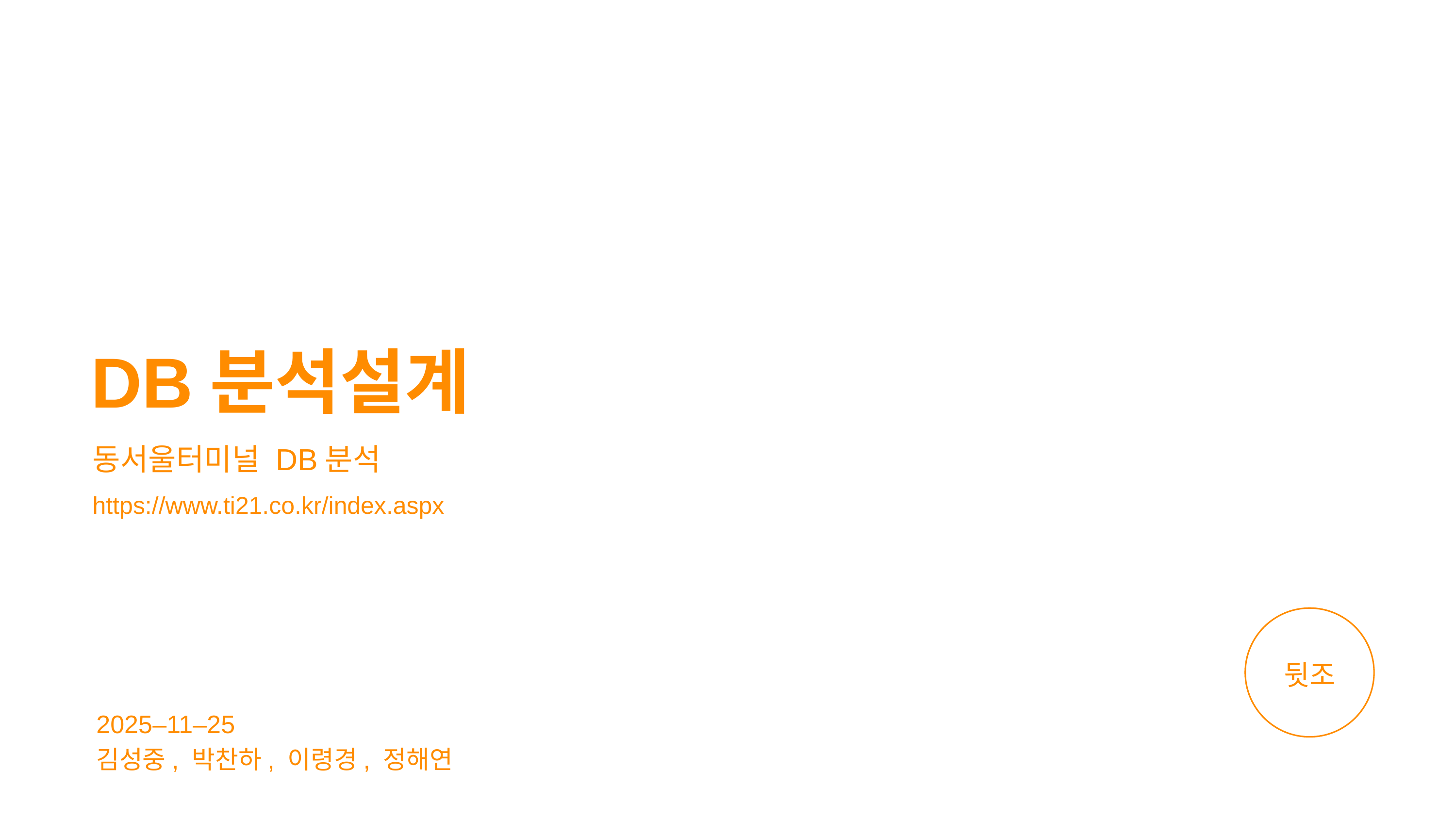

DB분석설계
동서울터미널 DB분석
https://www.ti21.co.kr/index.aspx

뒷조
2025–11–25
김성중, 박찬하, 이령경, 정해연